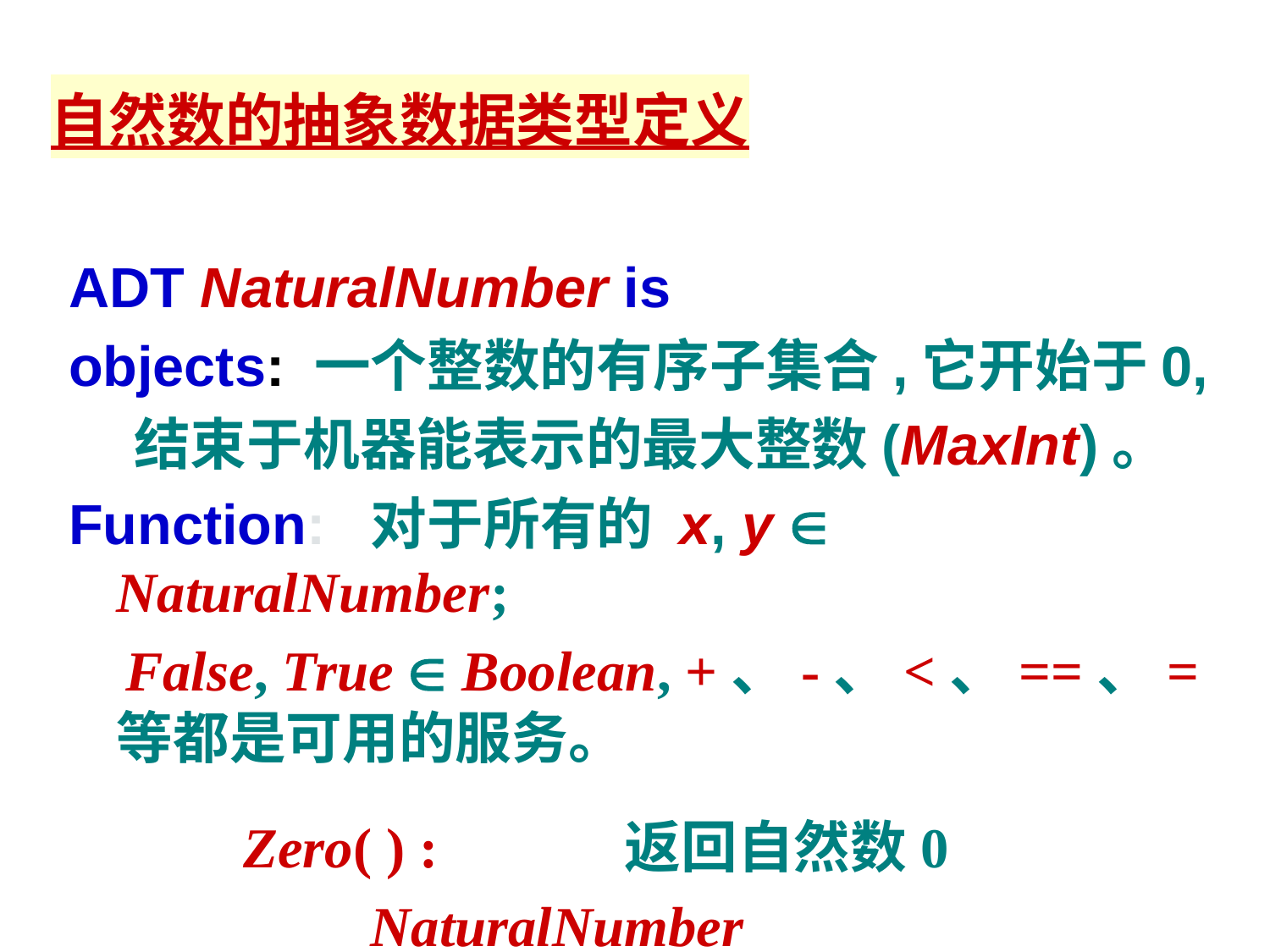

自然数的抽象数据类型定义
ADT NaturalNumber is
objects: 一个整数的有序子集合,它开始于0,
    结束于机器能表示的最大整数(MaxInt)。
Function:  对于所有的 x, y ∈ NaturalNumber;
    False, True ∈ Boolean, +、-、<、==、=等都是可用的服务。

  		Zero( ) :   		返回自然数0
			NaturalNumber